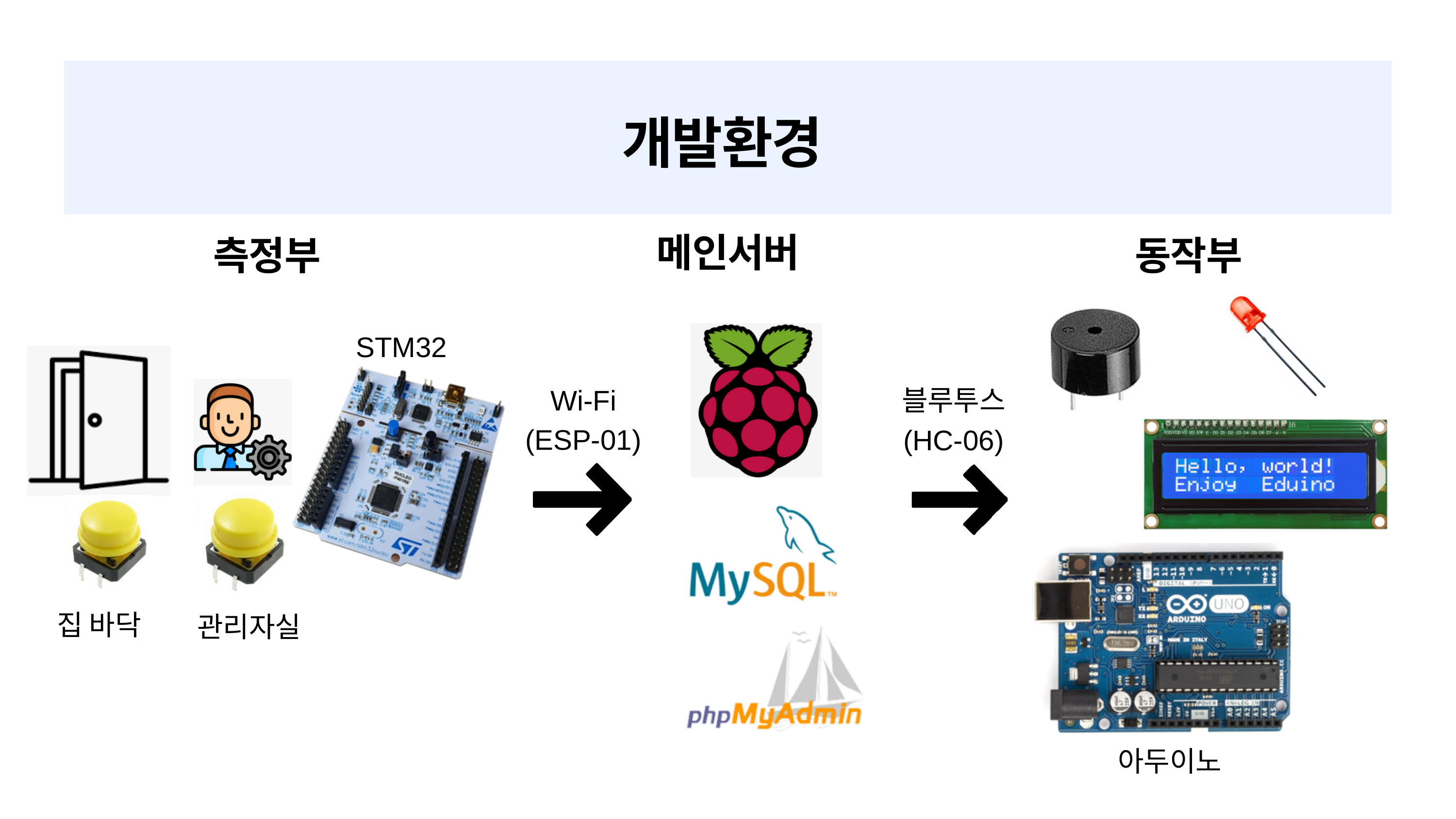

개발환경
메인서버
측정부
동작부

STM32

Wi-Fi
(ESP-01)
블루투스
(HC-06)

집 바닥
관리자실

아두이노